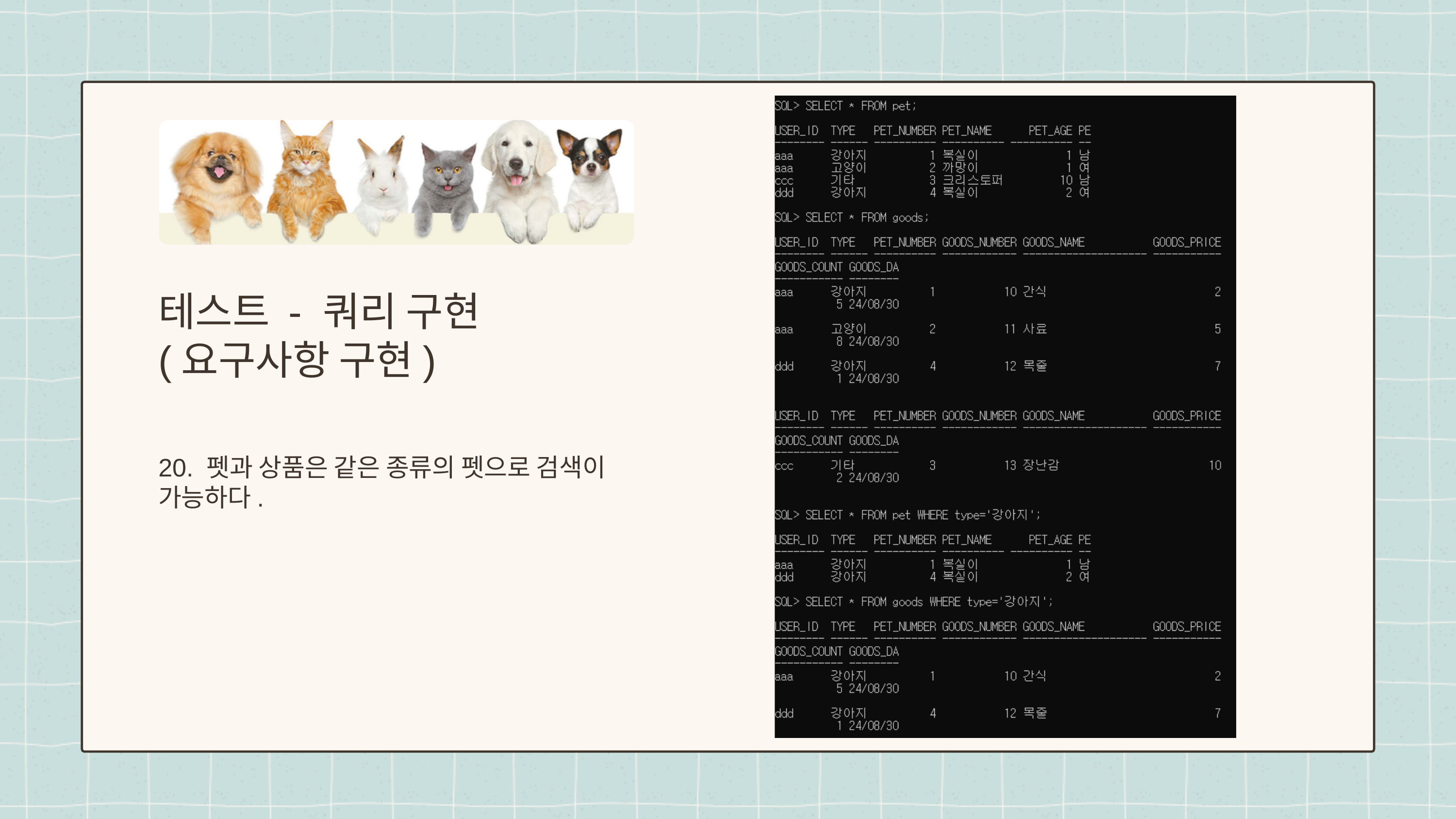

테스트 - 쿼리 구현
(요구사항 구현)
20. 펫과 상품은 같은 종류의 펫으로 검색이 가능하다.